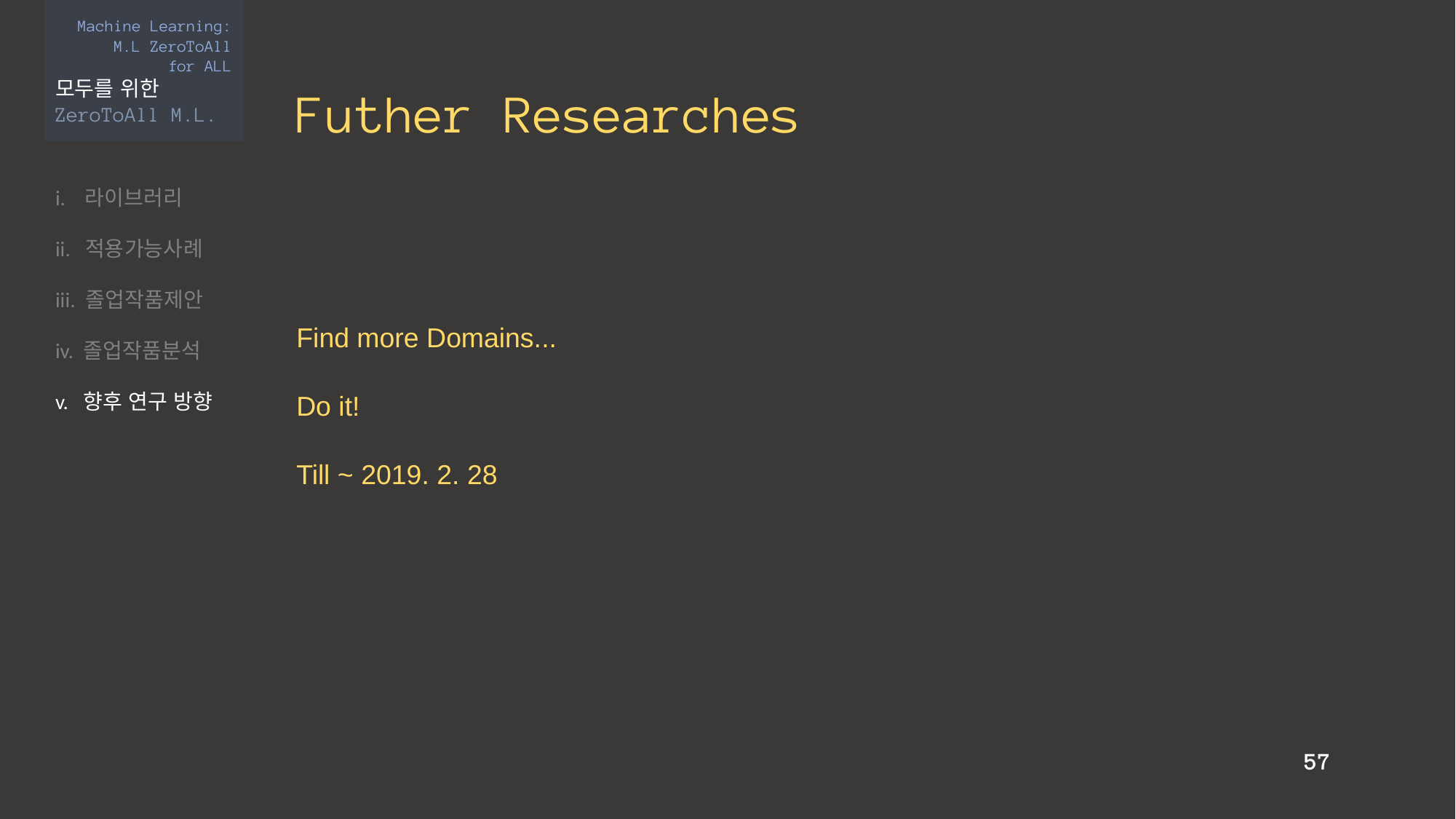

Machine Learning:
M.L ZeroToAll
for ALL
모두를 위한
ZeroToAll M.L.
Futher Researches
i.   라이브러리

ii.  적용가능사례

iii. 졸업작품제안

iv. 졸업작품분석

v.  향후 연구 방향
Find more Domains...
Do it!
Till ~ 2019. 2. 28
57